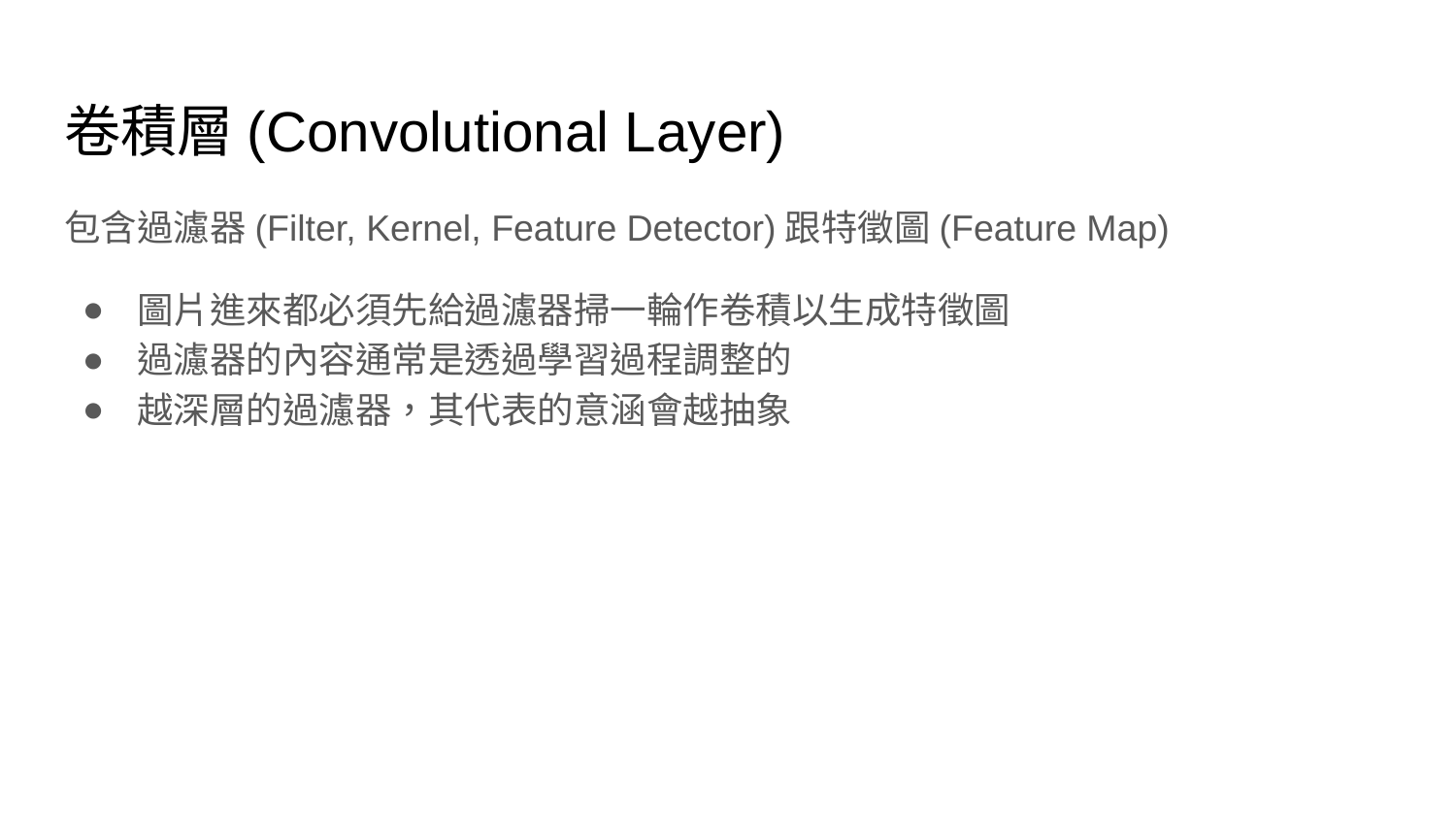

# 卷積層(Convolutional Layer)

包含過濾器(Filter, Kernel, Feature Detector)跟特徵圖(Feature Map)
圖片進來都必須先給過濾器掃一輪作卷積以生成特徵圖
過濾器的內容通常是透過學習過程調整的
越深層的過濾器，其代表的意涵會越抽象